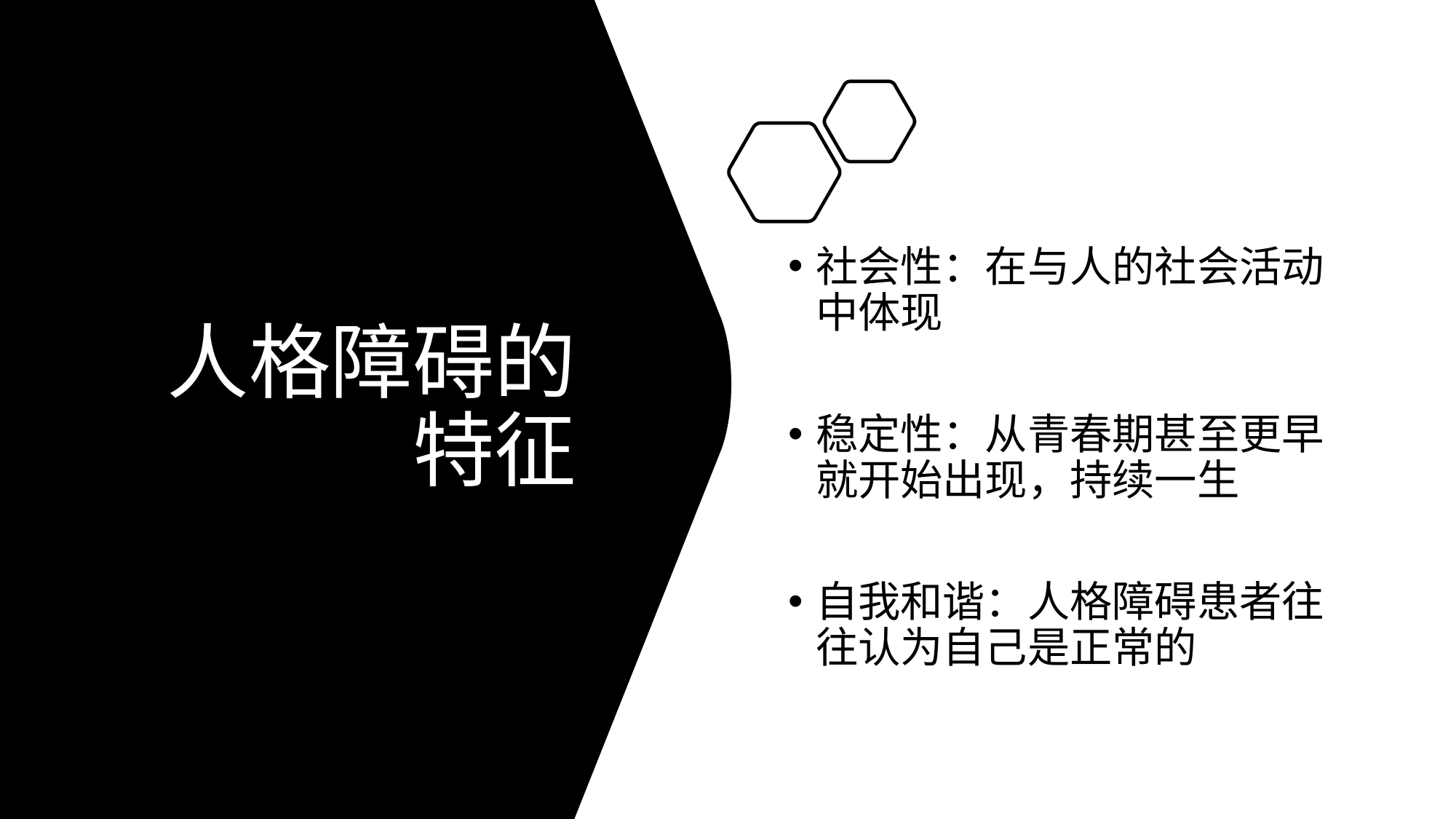

# 人格障碍的特征
社会性：在与人的社会活动中体现

稳定性：从青春期甚至更早就开始出现，持续一生

自我和谐：人格障碍患者往往认为自己是正常的